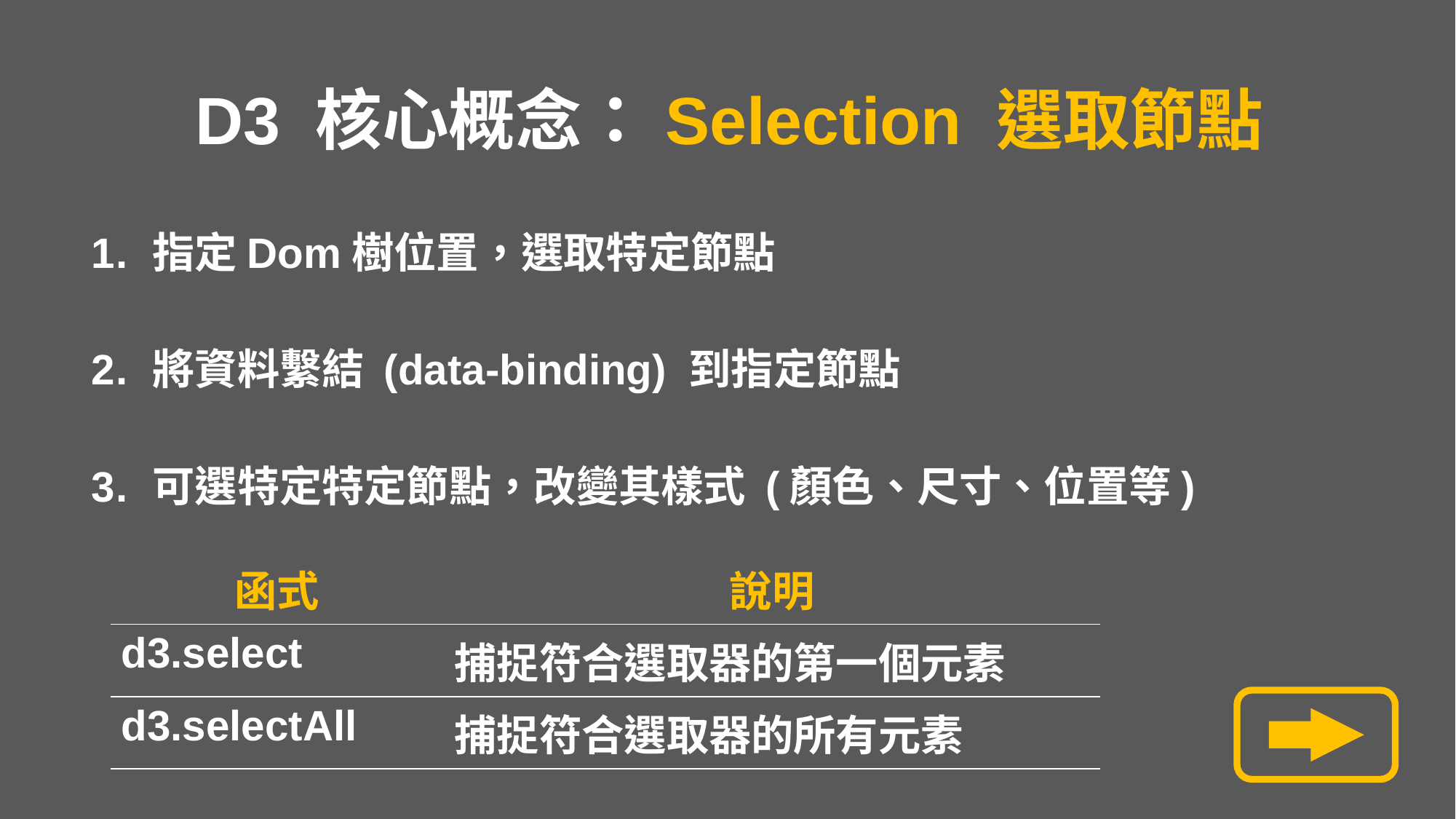

# D3 核心概念：Selection 選取節點
指定Dom樹位置，選取特定節點
將資料繫結 (data-binding) 到指定節點
可選特定特定節點，改變其樣式 (顏色、尺寸、位置等)
| 函式 | 說明 |
| --- | --- |
| d3.select | 捕捉符合選取器的第一個元素 |
| d3.selectAll | 捕捉符合選取器的所有元素 |